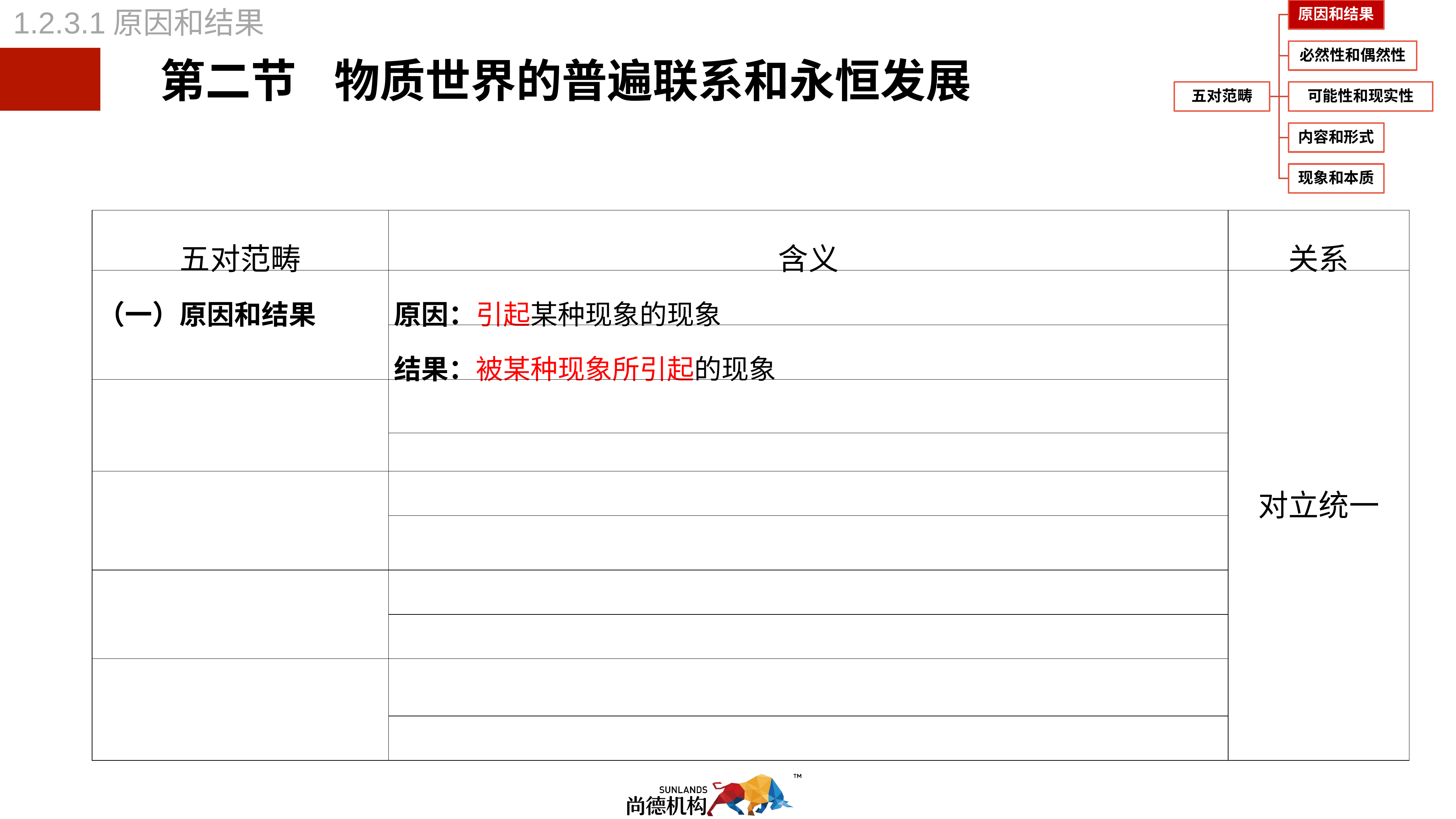

1.2.3.1原因和结果
五对范畴
原因和结果
必然性和偶然性
可能性和现实性
内容和形式
现象和本质
| 五对范畴 | 含义 | 关系 |
| --- | --- | --- |
| （一）原因和结果 | 原因：引起某种现象的现象 | 对立统一 |
|  | 结果：被某种现象所引起的现象 |  |
|  |  |  |
|  |  |  |
|  |  |  |
|  |  |  |
|  |  |  |
|  |  |  |
|  |  |  |
|  |  |  |